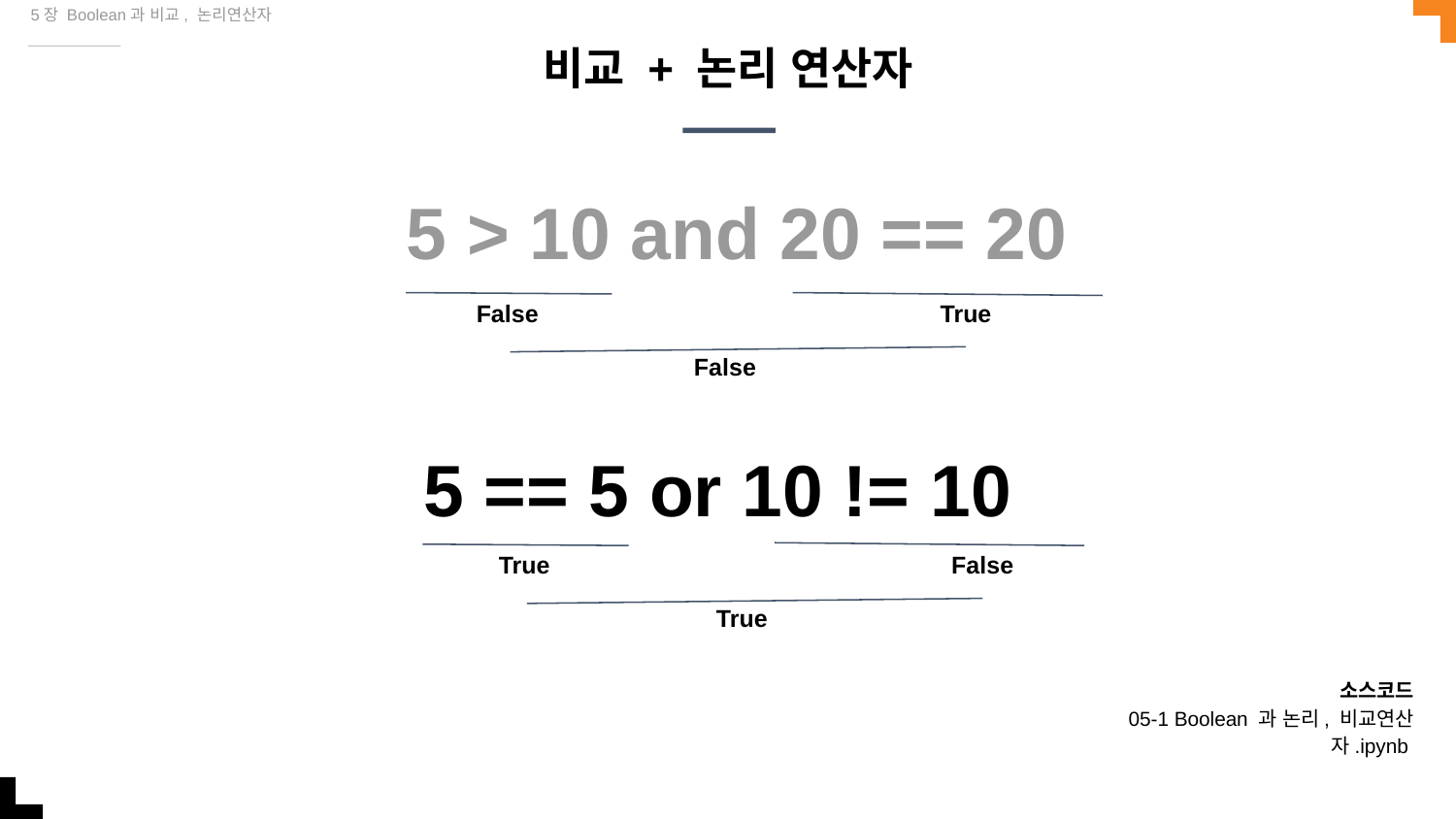

5장 Boolean과 비교, 논리연산자
# 비교 + 논리 연산자
5 > 10 and 20 == 20
False
True
False
5 == 5 or 10 != 10
True
False
True
소스코드
05-1 Boolean 과 논리, 비교연산자.ipynb